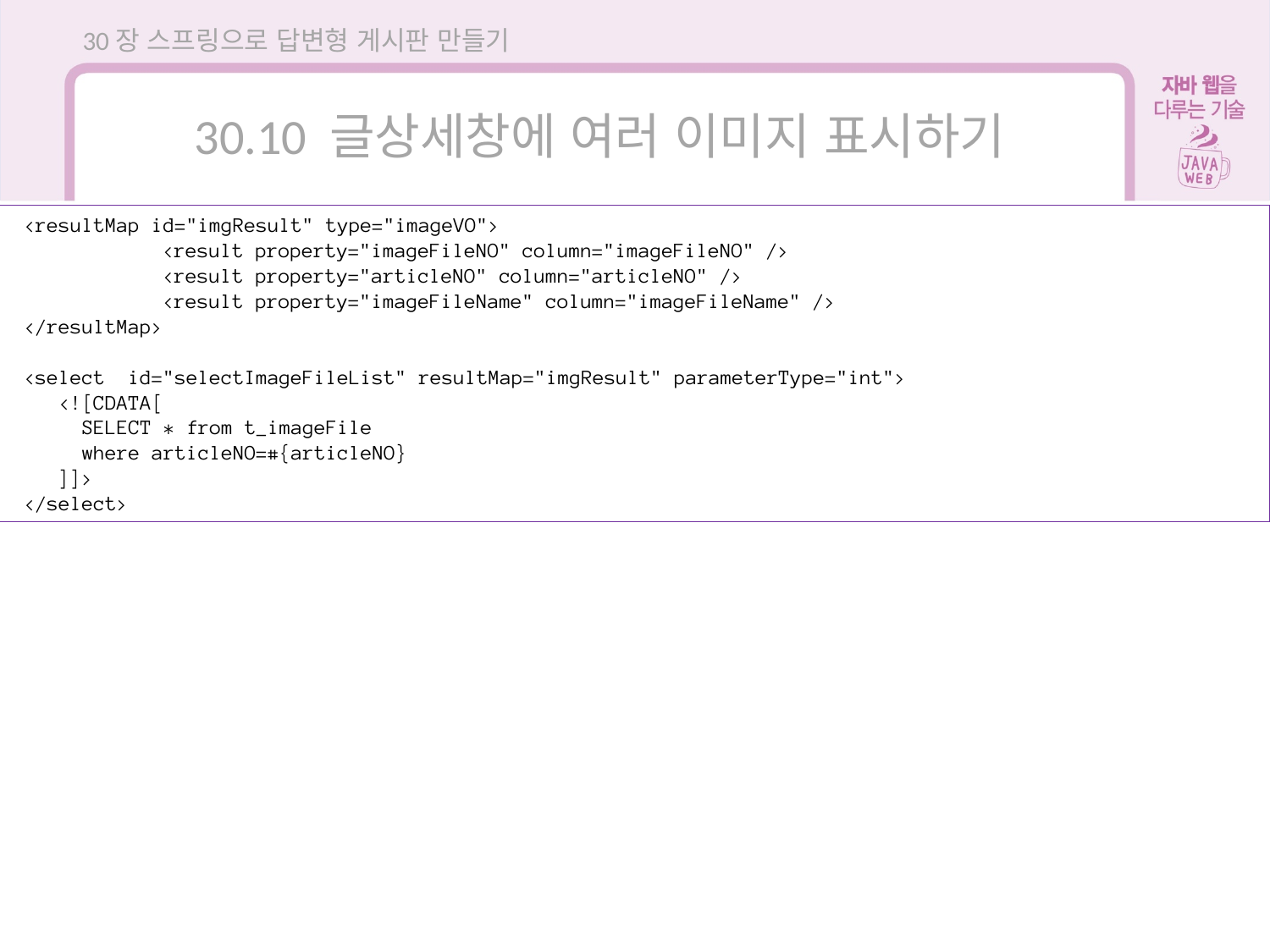

30장 스프링으로 답변형 게시판 만들기
30.10 글상세창에 여러 이미지 표시하기
 <resultMap id="imgResult" type="imageVO">
	  <result property="imageFileNO" column="imageFileNO" />
	  <result property="articleNO" column="articleNO" />
	  <result property="imageFileName" column="imageFileName" />
 </resultMap>

 <select  id="selectImageFileList" resultMap="imgResult" parameterType="int">
    <![CDATA[
      SELECT * from t_imageFile
      where articleNO=#{articleNO}
    ]]>
 </select>